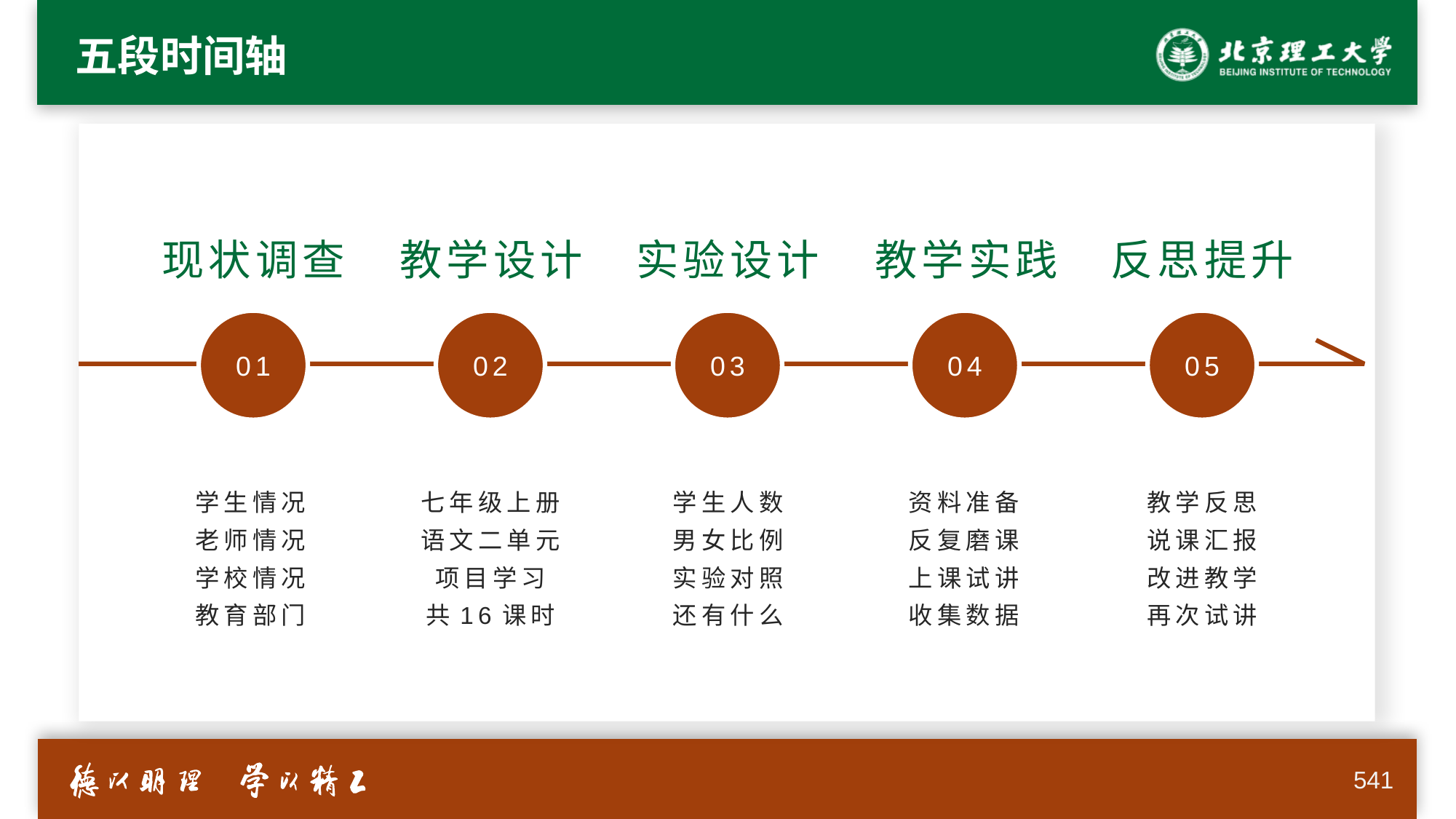

# 五段时间轴

现状调查
教学设计
实验设计
教学实践
反思提升
01
02
03
04
05

学生情况
老师情况
学校情况
教育部门
七年级上册
语文二单元
项目学习
共16课时
学生人数
男女比例
实验对照
还有什么
资料准备
反复磨课
上课试讲
收集数据
教学反思
说课汇报
改进教学
再次试讲